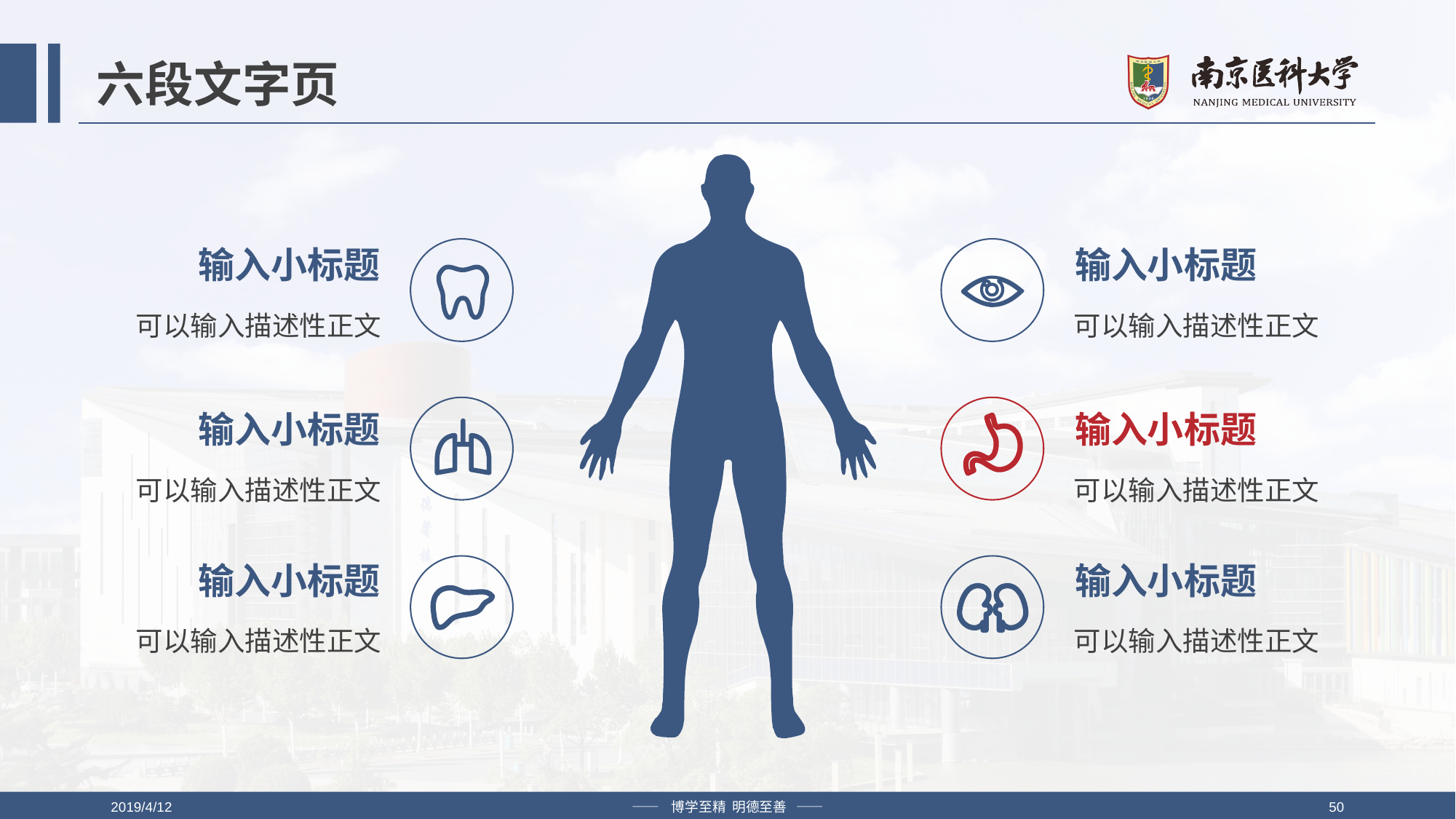

# 六段文字页

输入小标题
可以输入描述性正文
输入小标题
可以输入描述性正文
输入小标题
可以输入描述性正文
输入小标题
可以输入描述性正文
输入小标题
可以输入描述性正文
输入小标题
可以输入描述性正文

2019/4/12
——   博学至精  明德至善   ——
50